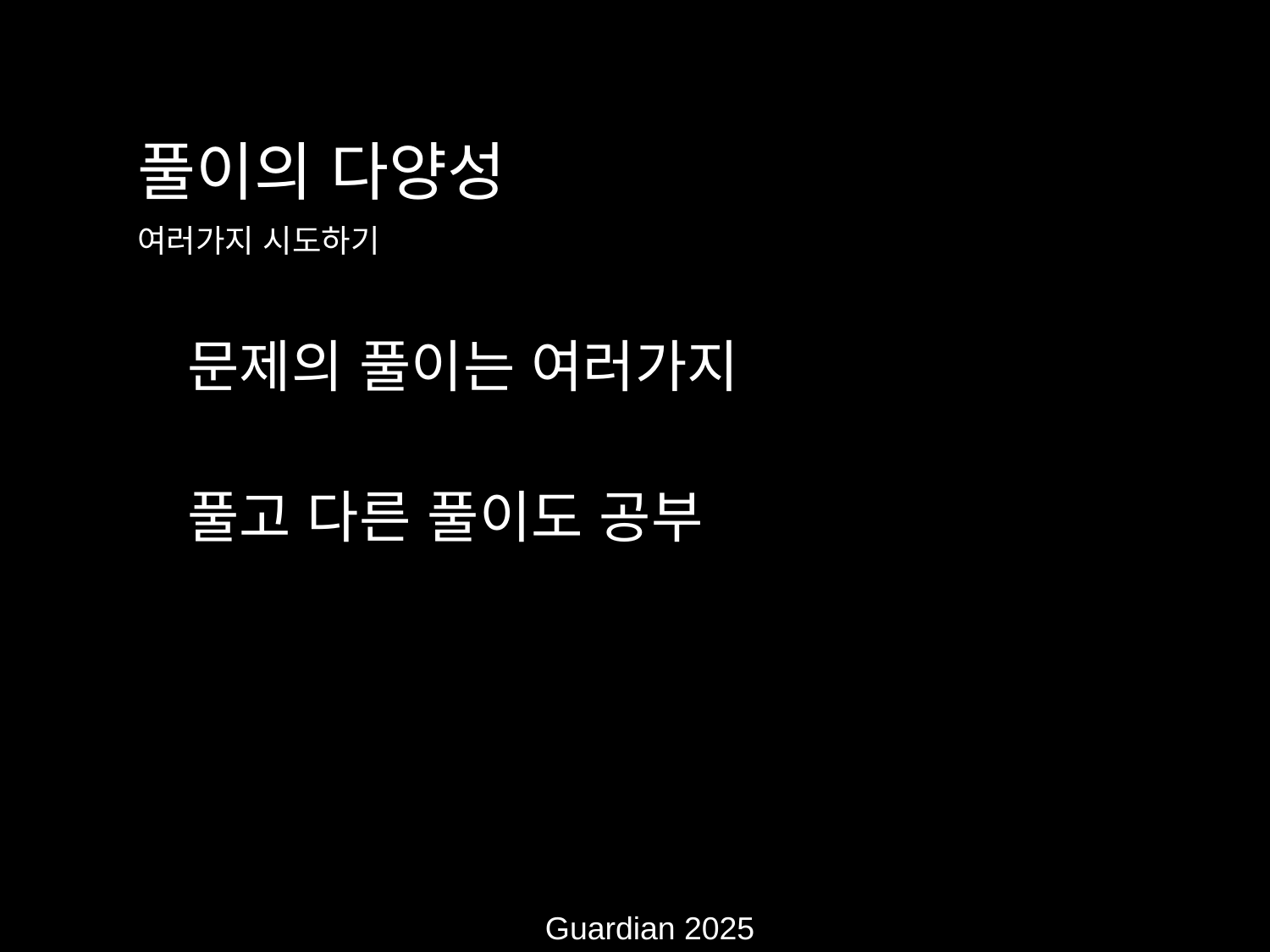

풀이의 다양성
여러가지 시도하기
문제의 풀이는 여러가지
풀고 다른 풀이도 공부